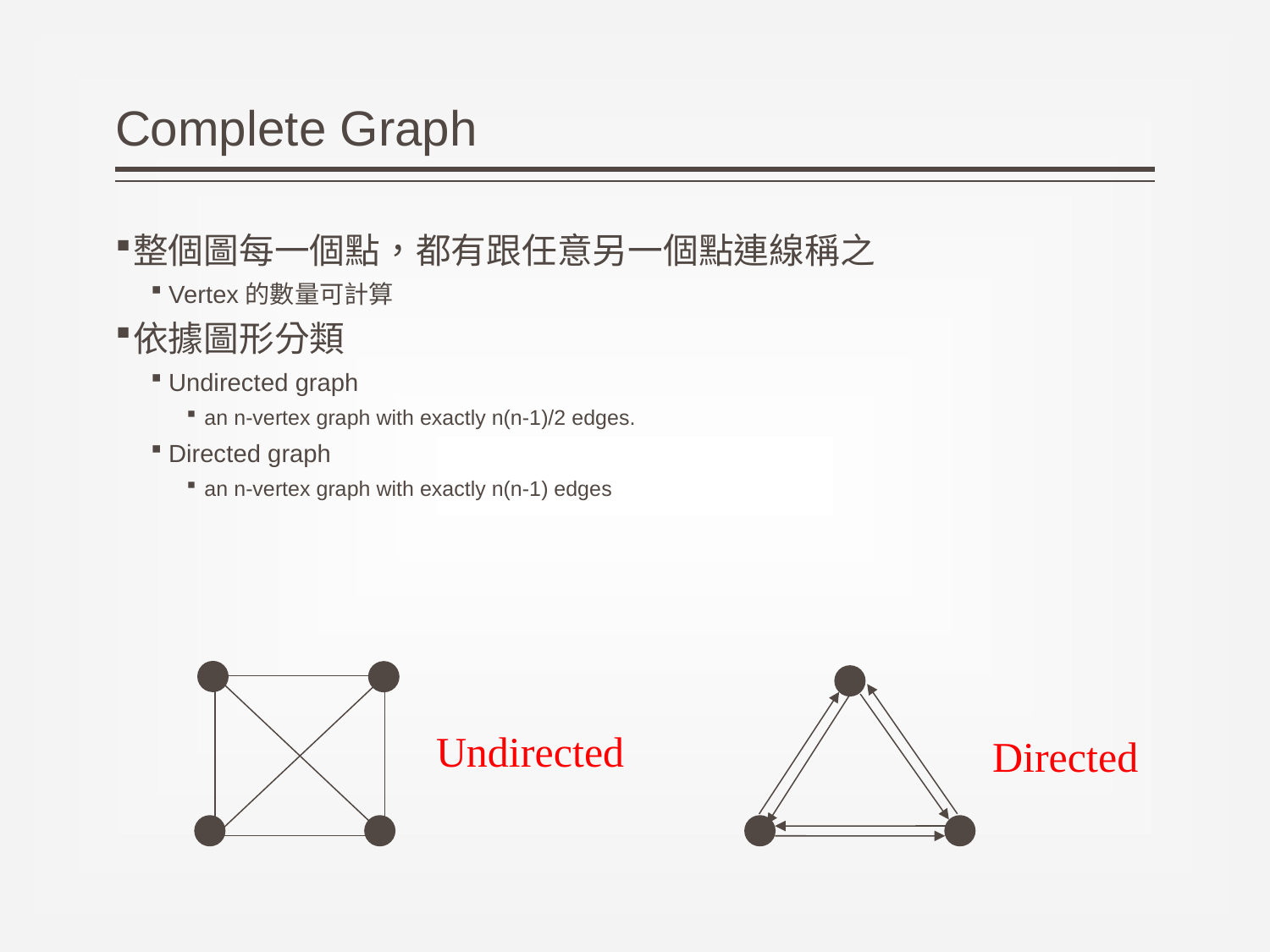

# Complete Graph
整個圖每一個點，都有跟任意另一個點連線稱之
Vertex的數量可計算
依據圖形分類
Undirected graph
an n-vertex graph with exactly n(n-1)/2 edges.
Directed graph
an n-vertex graph with exactly n(n-1) edges

Undirected
Directed